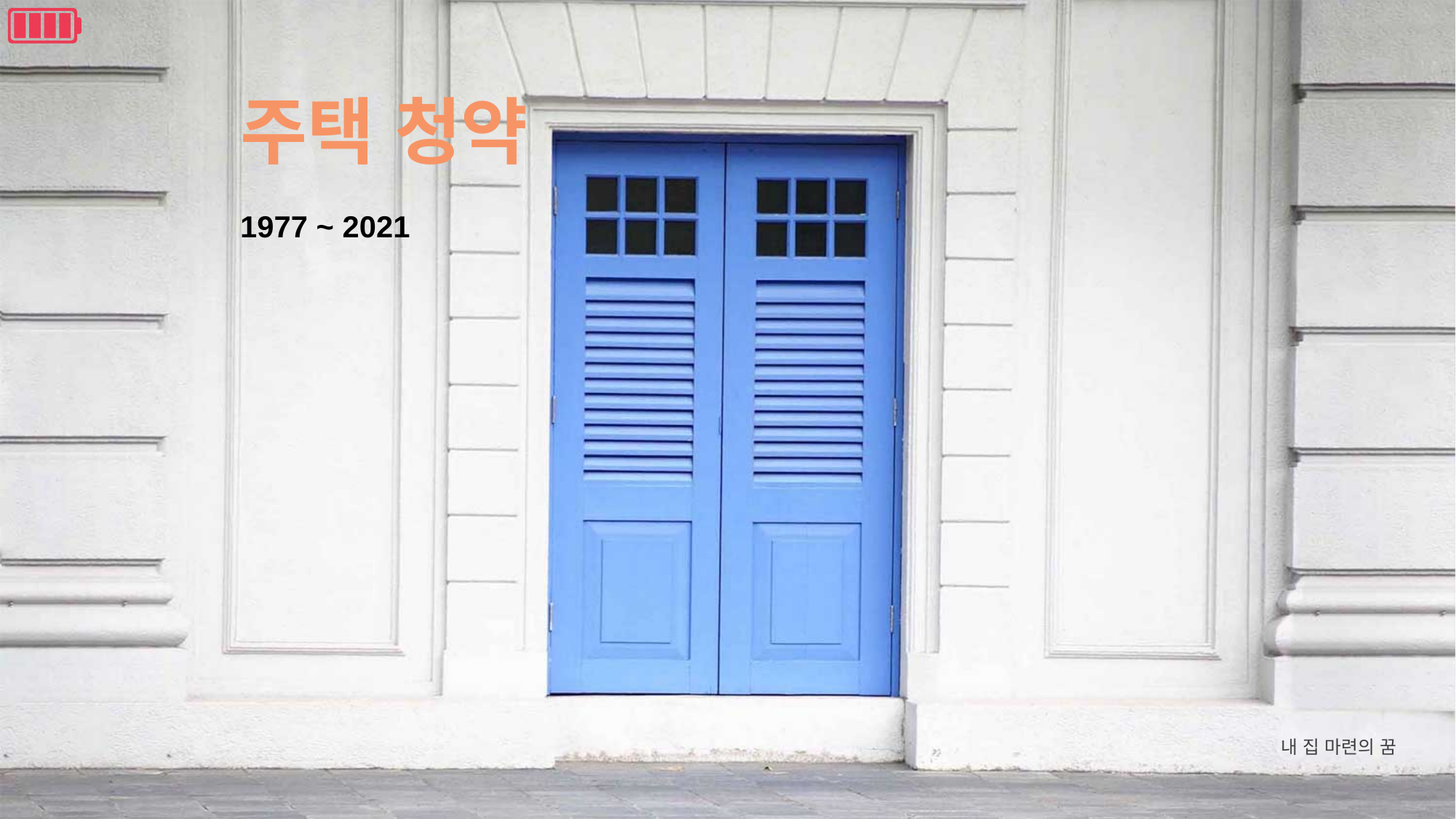

주택 청약
1977 ~ 2021
내 집 마련의 꿈